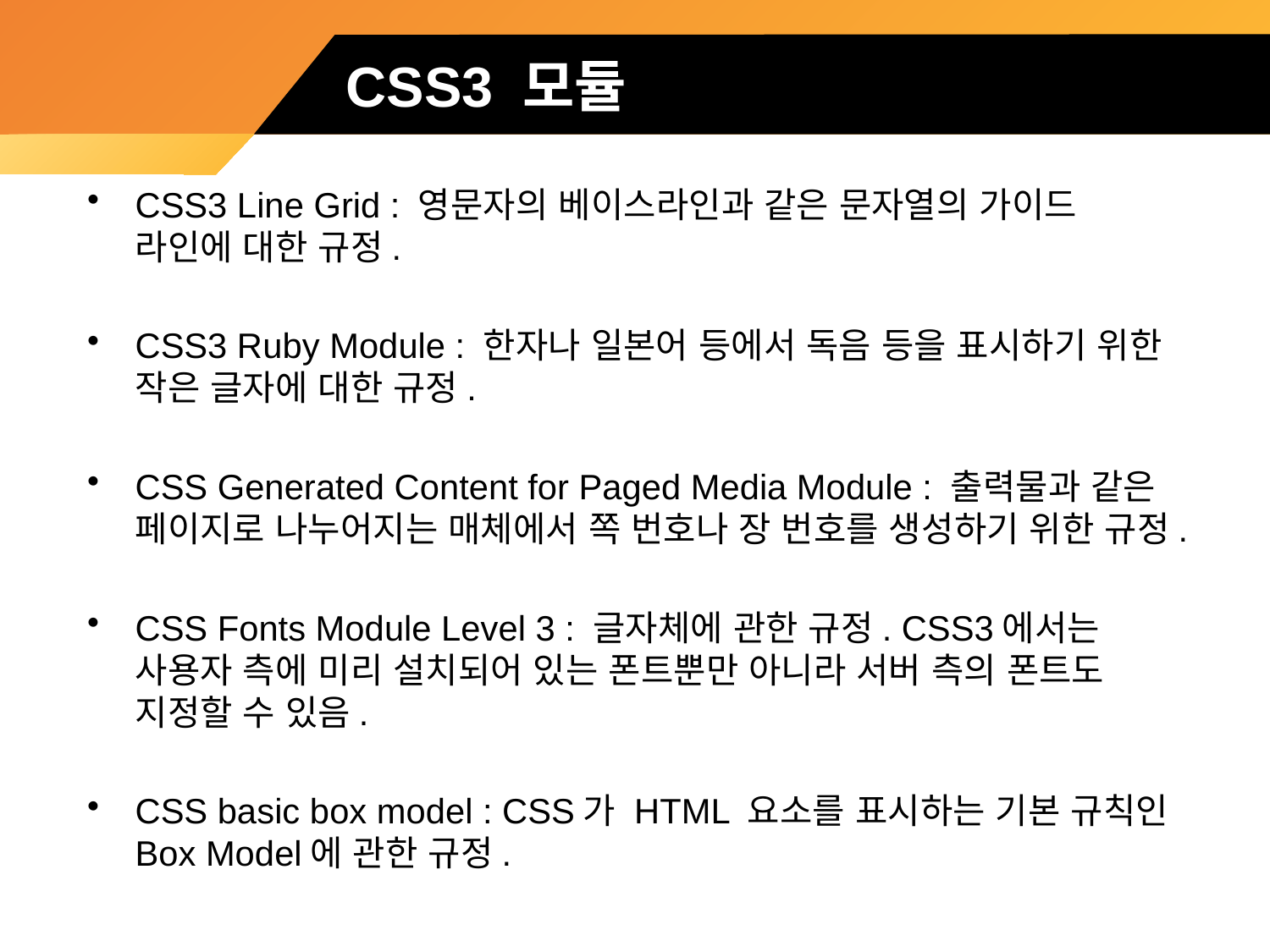

# CSS3 모듈
CSS3 Line Grid : 영문자의 베이스라인과 같은 문자열의 가이드 라인에 대한 규정.

CSS3 Ruby Module : 한자나 일본어 등에서 독음 등을 표시하기 위한 작은 글자에 대한 규정.

CSS Generated Content for Paged Media Module : 출력물과 같은 페이지로 나누어지는 매체에서 쪽 번호나 장 번호를 생성하기 위한 규정.

CSS Fonts Module Level 3 : 글자체에 관한 규정. CSS3에서는 사용자 측에 미리 설치되어 있는 폰트뿐만 아니라 서버 측의 폰트도 지정할 수 있음.

CSS basic box model : CSS가 HTML 요소를 표시하는 기본 규칙인 Box Model에 관한 규정.